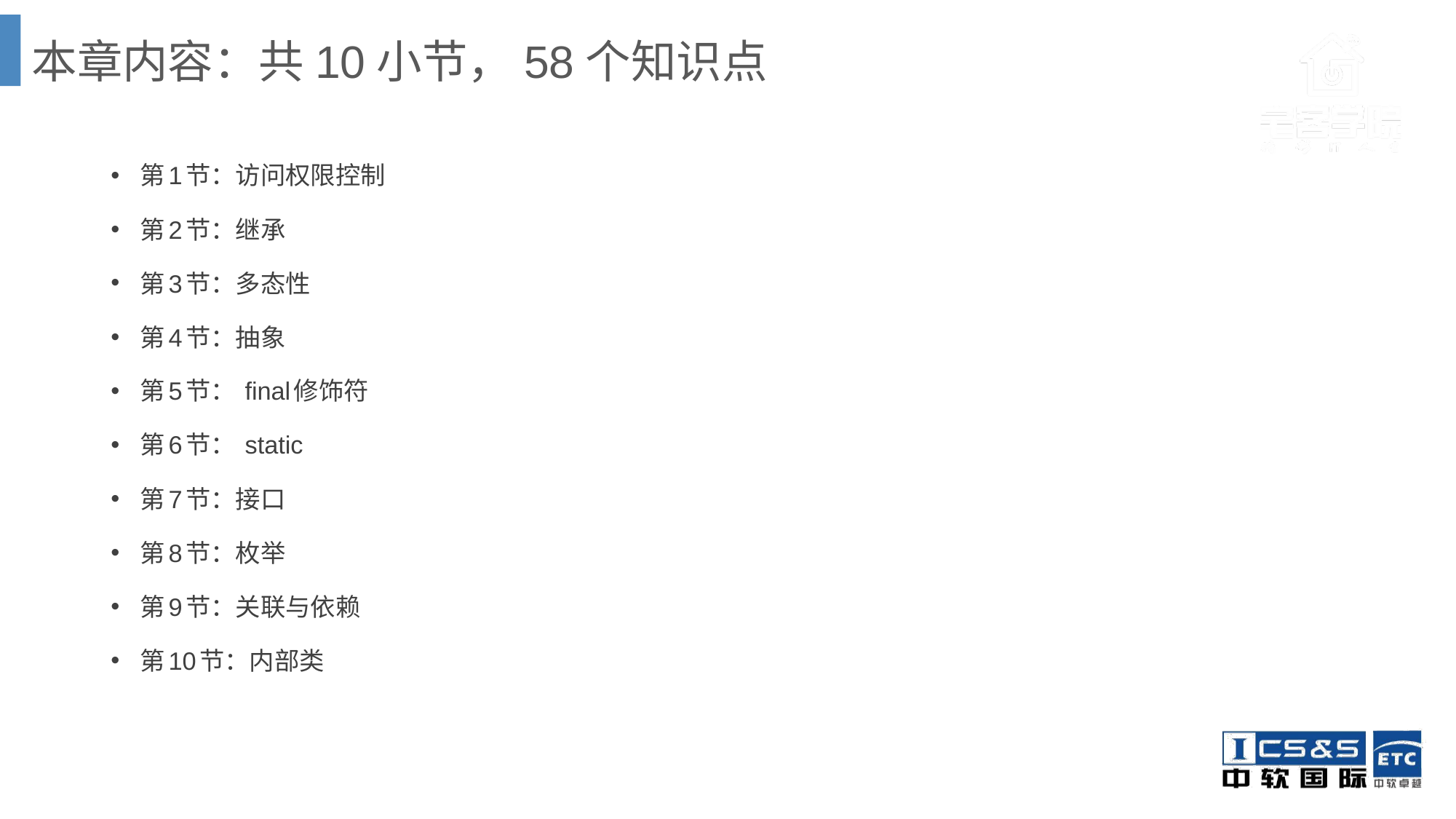

# 本章内容：共10小节，58个知识点
第1节：访问权限控制
第2节：继承
第3节：多态性
第4节：抽象
第5节： final修饰符
第6节： static
第7节：接口
第8节：枚举
第9节：关联与依赖
第10节：内部类